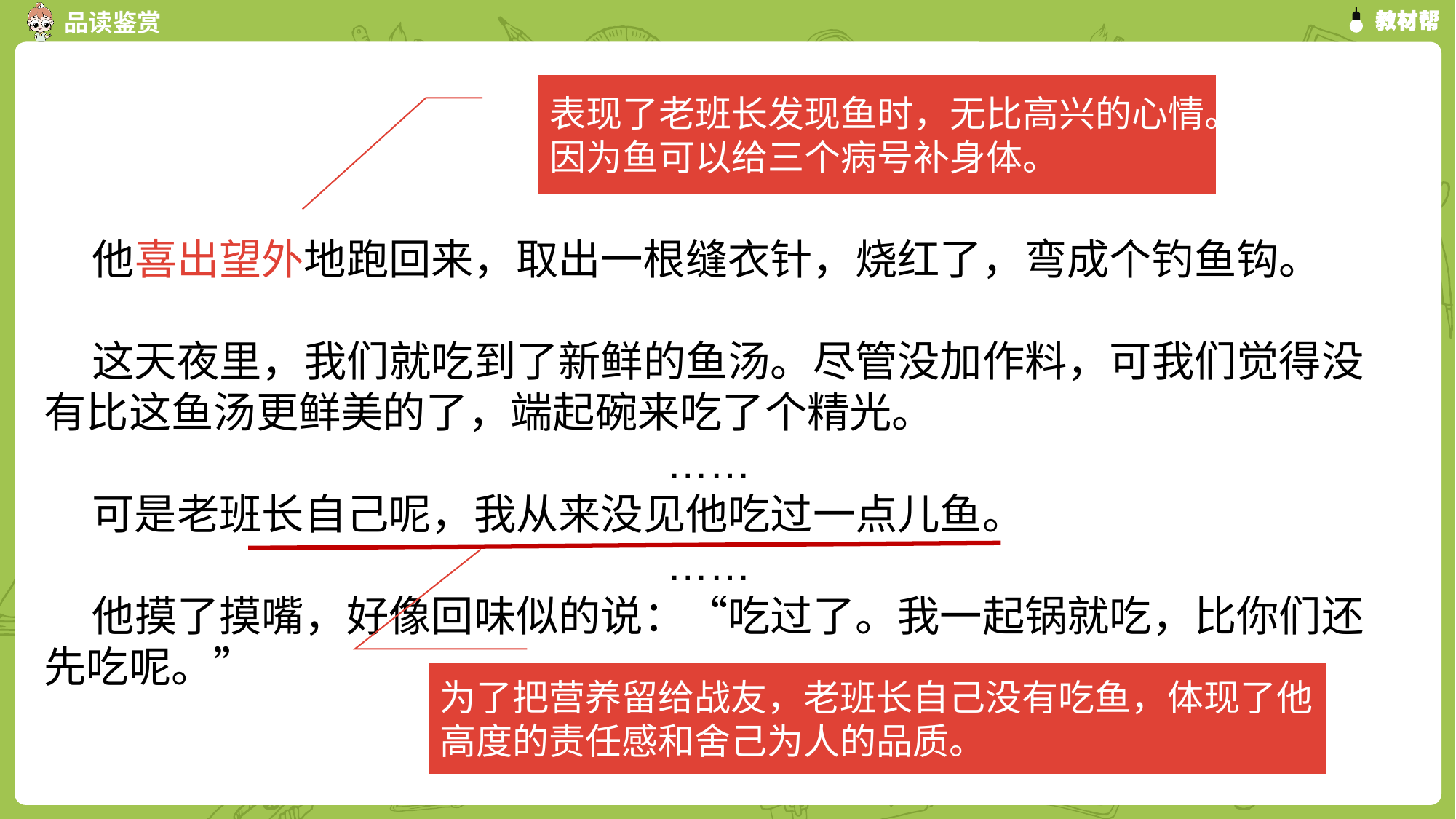

表现了老班长发现鱼时，无比高兴的心情。因为鱼可以给三个病号补身体。
    他喜出望外地跑回来，取出一根缝衣针，烧红了，弯成个钓鱼钩。

    这天夜里，我们就吃到了新鲜的鱼汤。尽管没加作料，可我们觉得没有比这鱼汤更鲜美的了，端起碗来吃了个精光。
……
    可是老班长自己呢，我从来没见他吃过一点儿鱼。
……
    他摸了摸嘴，好像回味似的说：“吃过了。我一起锅就吃，比你们还先吃呢。”

为了把营养留给战友，老班长自己没有吃鱼，体现了他高度的责任感和舍己为人的品质。